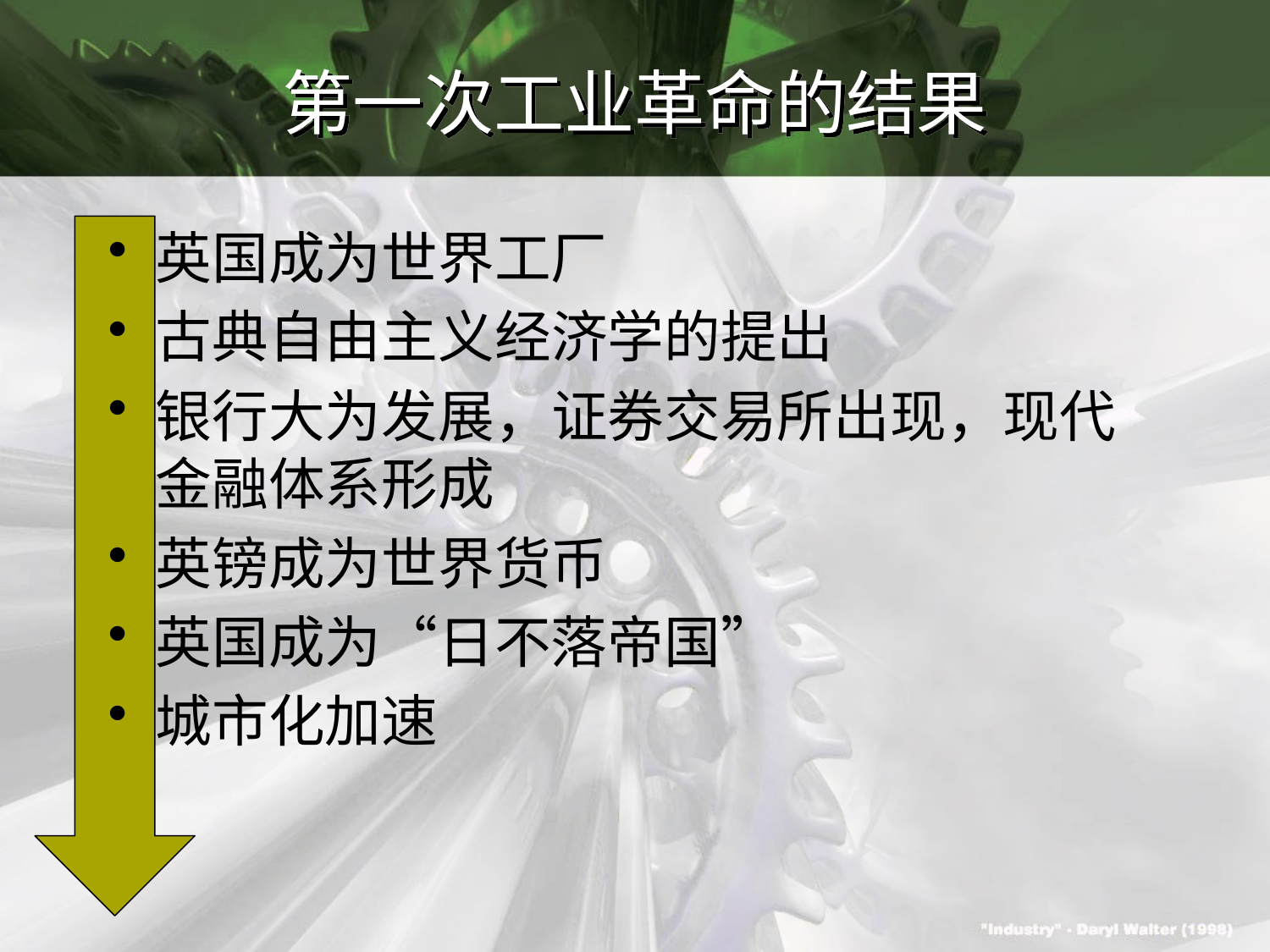

# 第一次工业革命的结果

英国成为世界工厂
古典自由主义经济学的提出
银行大为发展，证券交易所出现，现代金融体系形成
英镑成为世界货币
英国成为“日不落帝国”
城市化加速